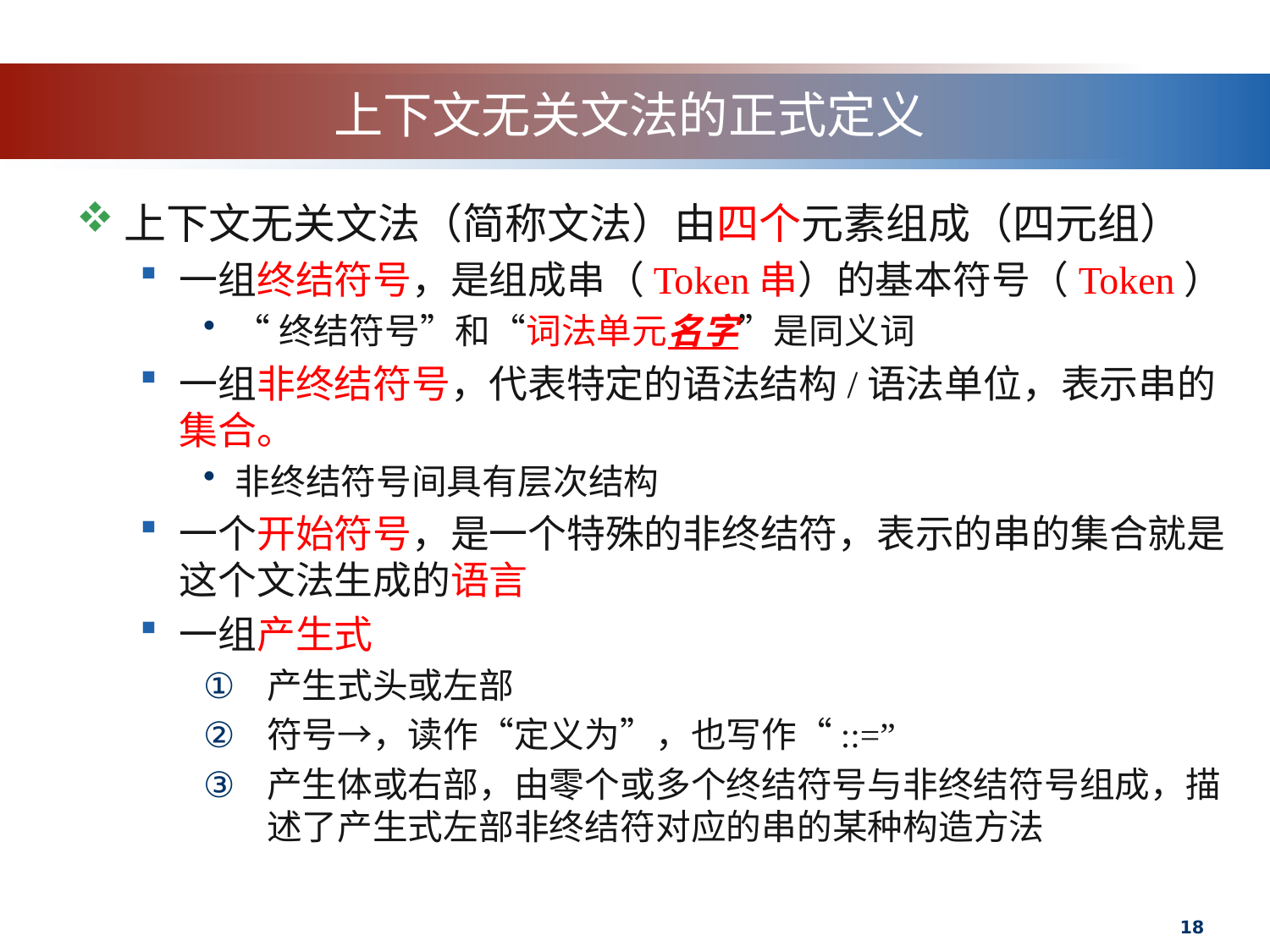

# 上下文无关文法的正式定义
上下文无关文法（简称文法）由四个元素组成（四元组）
一组终结符号，是组成串（Token串）的基本符号（Token）
“终结符号”和“词法单元名字”是同义词
一组非终结符号，代表特定的语法结构/语法单位，表示串的集合。
非终结符号间具有层次结构
一个开始符号，是一个特殊的非终结符，表示的串的集合就是这个文法生成的语言
一组产生式
产生式头或左部
符号→，读作“定义为”，也写作“::=”
产生体或右部，由零个或多个终结符号与非终结符号组成，描述了产生式左部非终结符对应的串的某种构造方法
18